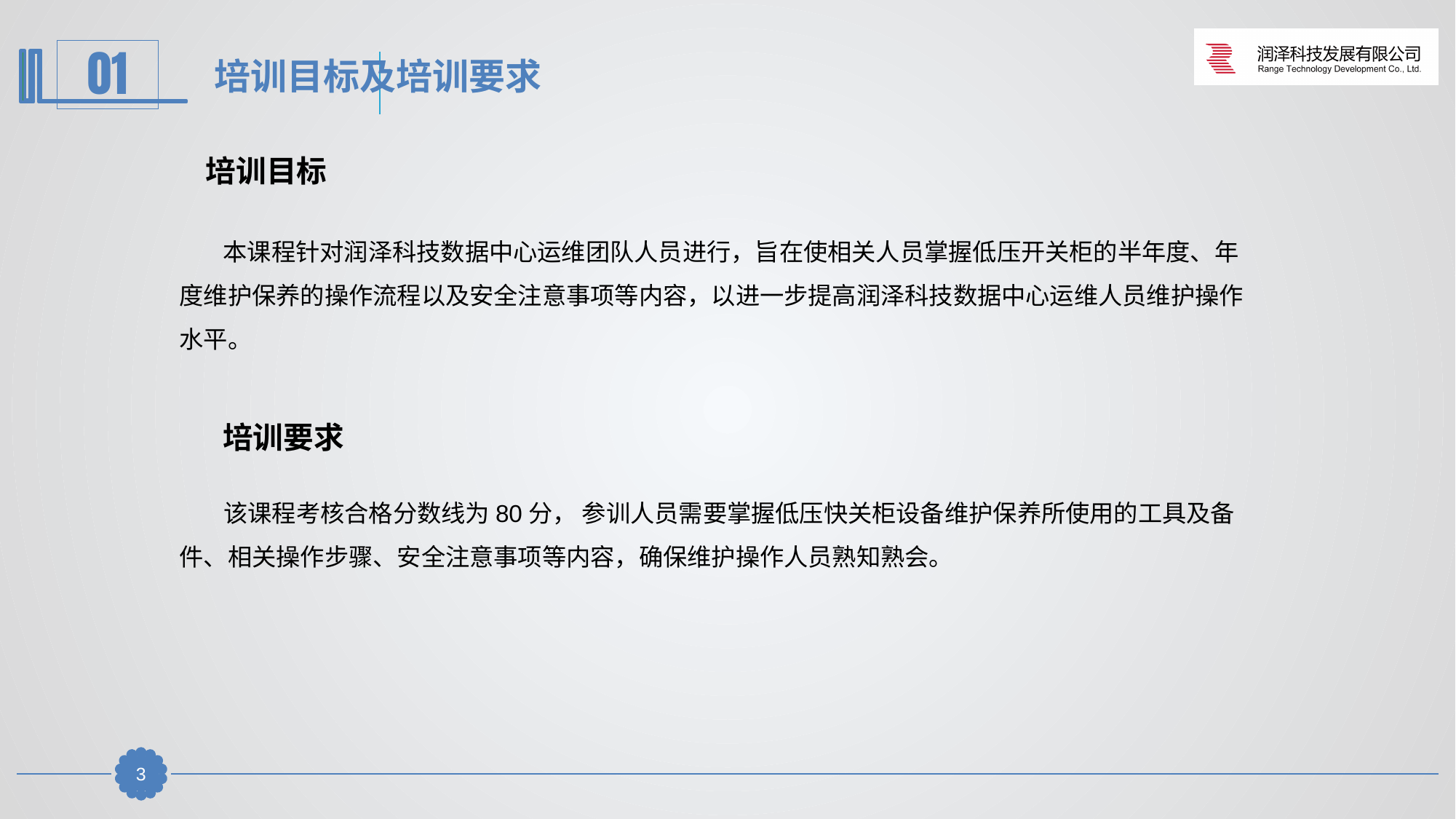

培训目标及培训要求
培训目标
      本课程针对润泽科技数据中心运维团队人员进行，旨在使相关人员掌握低压开关柜的半年度、年度维护保养的操作流程以及安全注意事项等内容，以进一步提高润泽科技数据中心运维人员维护操作水平。
培训要求
       该课程考核合格分数线为80分， 参训人员需要掌握低压快关柜设备维护保养所使用的工具及备件、相关操作步骤、安全注意事项等内容，确保维护操作人员熟知熟会。
3